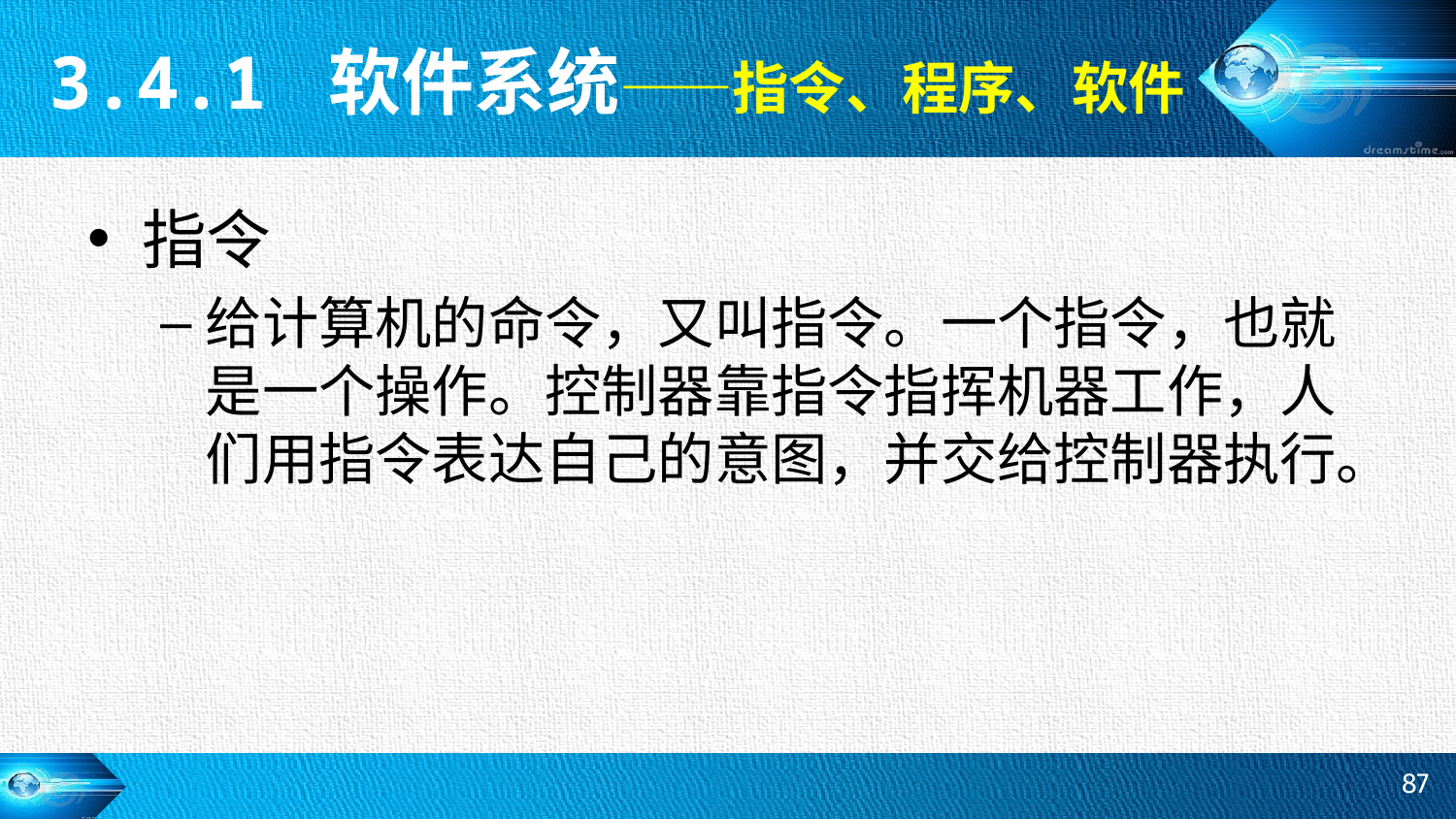

3.4.1 软件系统——指令、程序、软件
指令
给计算机的命令，又叫指令。一个指令，也就是一个操作。控制器靠指令指挥机器工作，人们用指令表达自己的意图，并交给控制器执行。
87